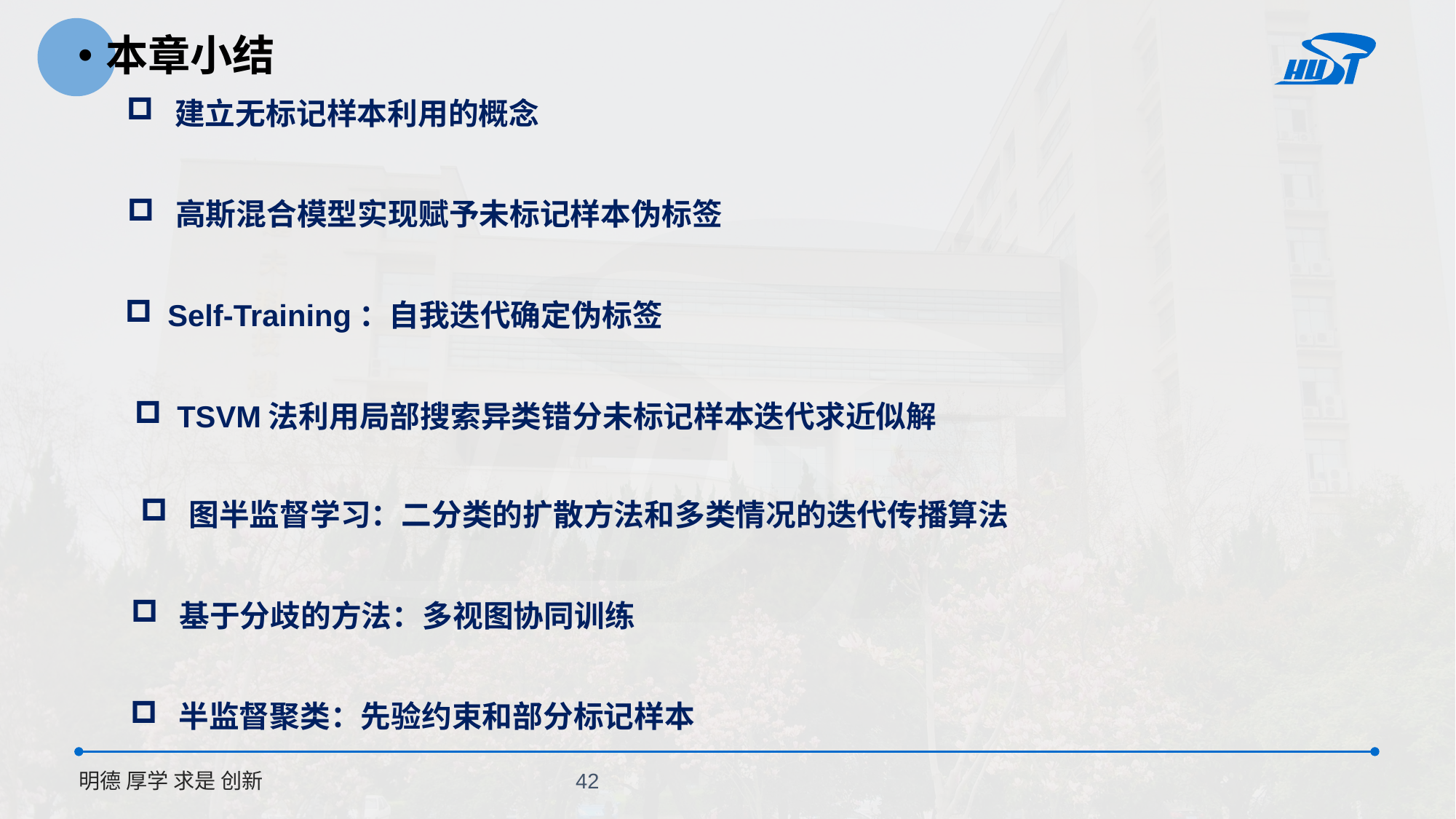

本章小结
 建立无标记样本利用的概念
 高斯混合模型实现赋予未标记样本伪标签
 Self-Training：自我迭代确定伪标签
 TSVM法利用局部搜索异类错分未标记样本迭代求近似解
 图半监督学习：二分类的扩散方法和多类情况的迭代传播算法
 基于分歧的方法：多视图协同训练
 半监督聚类：先验约束和部分标记样本
42